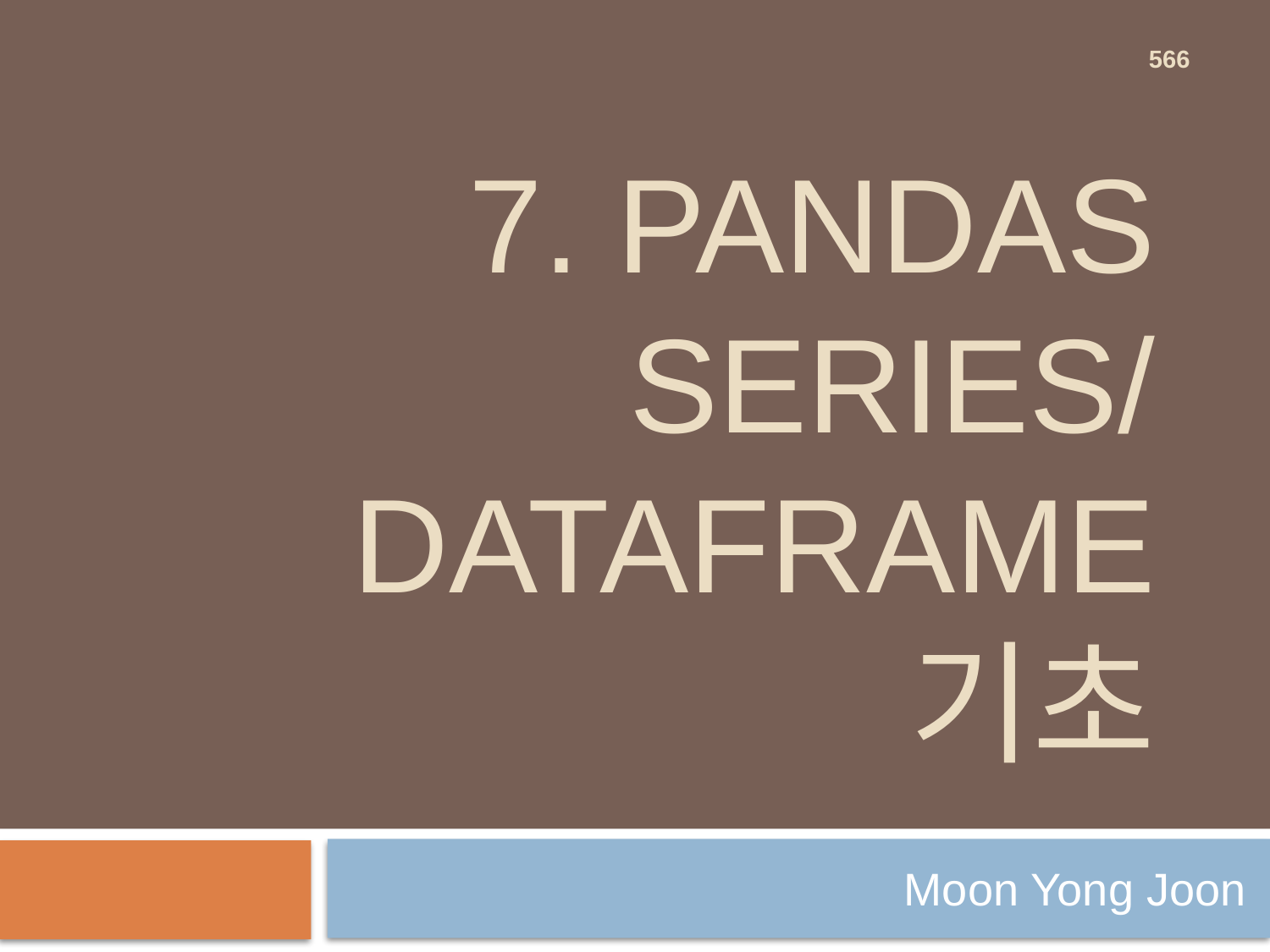

566
# 7. Pandas Series/ Dataframe 기초
Moon Yong Joon